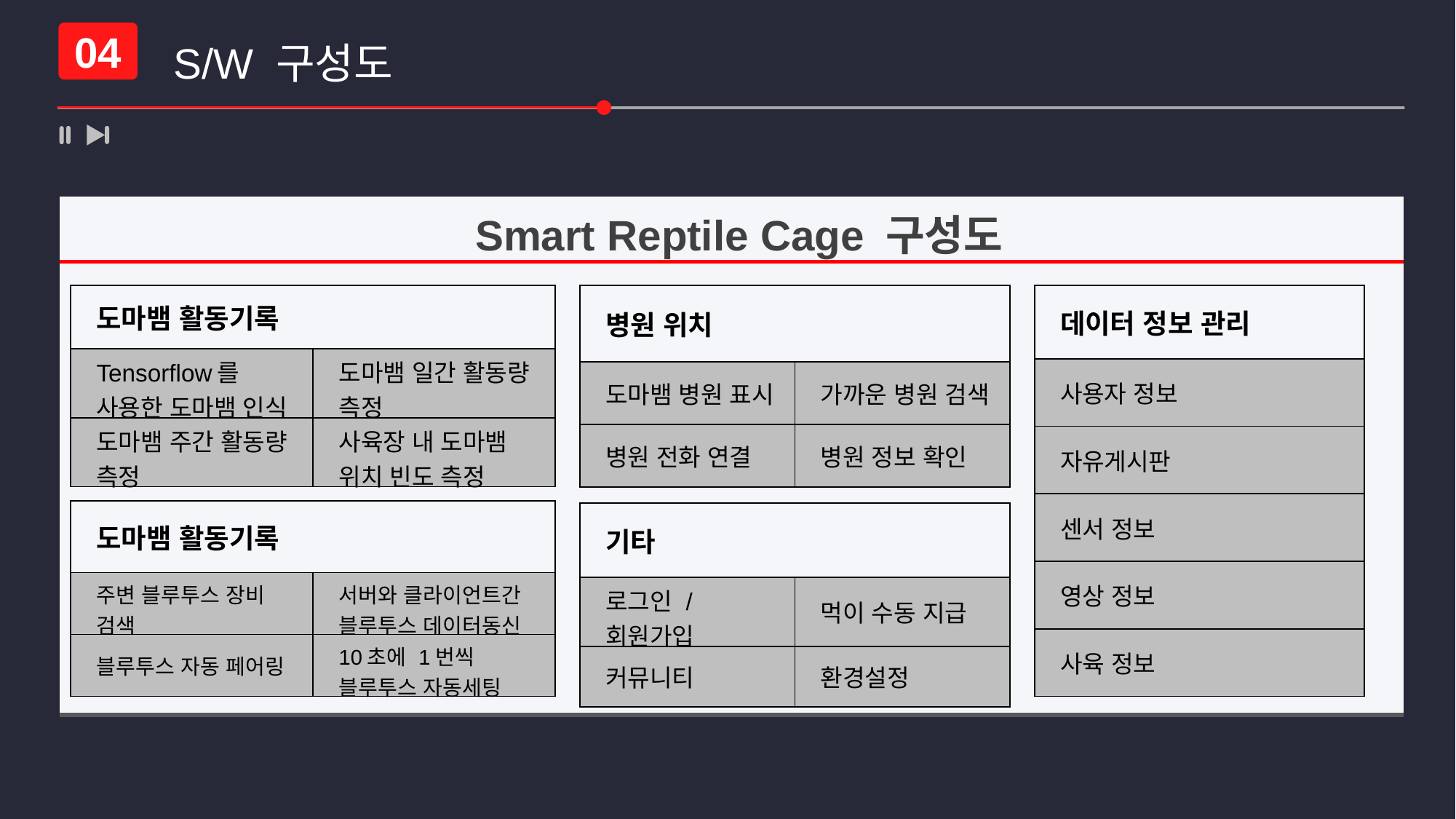

S/W 구성도
04

| Smart Reptile Cage 구성도 |
| --- |
|  |
| 병원 위치 |  |
| --- | --- |
| 도마뱀 병원 표시 | 가까운 병원 검색 |
| 병원 전화 연결 | 병원 정보 확인 |
| 데이터 정보 관리 |
| --- |
| 사용자 정보 |
| 자유게시판 |
| 센서 정보 |
| 영상 정보 |
| 사육 정보 |
| 도마뱀 활동기록 |  |
| --- | --- |
| Tensorflow를 사용한 도마뱀 인식 | 도마뱀 일간 활동량 측정 |
| 도마뱀 주간 활동량 측정 | 사육장 내 도마뱀 위치 빈도 측정 |
| 도마뱀 활동기록 |  |
| --- | --- |
| 주변 블루투스 장비 검색 | 서버와 클라이언트간 블루투스 데이터동신 |
| 블루투스 자동 페어링 | 10초에 1번씩 블루투스 자동세팅 |
| 기타 |  |
| --- | --- |
| 로그인 / 회원가입 | 먹이 수동 지급 |
| 커뮤니티 | 환경설정 |